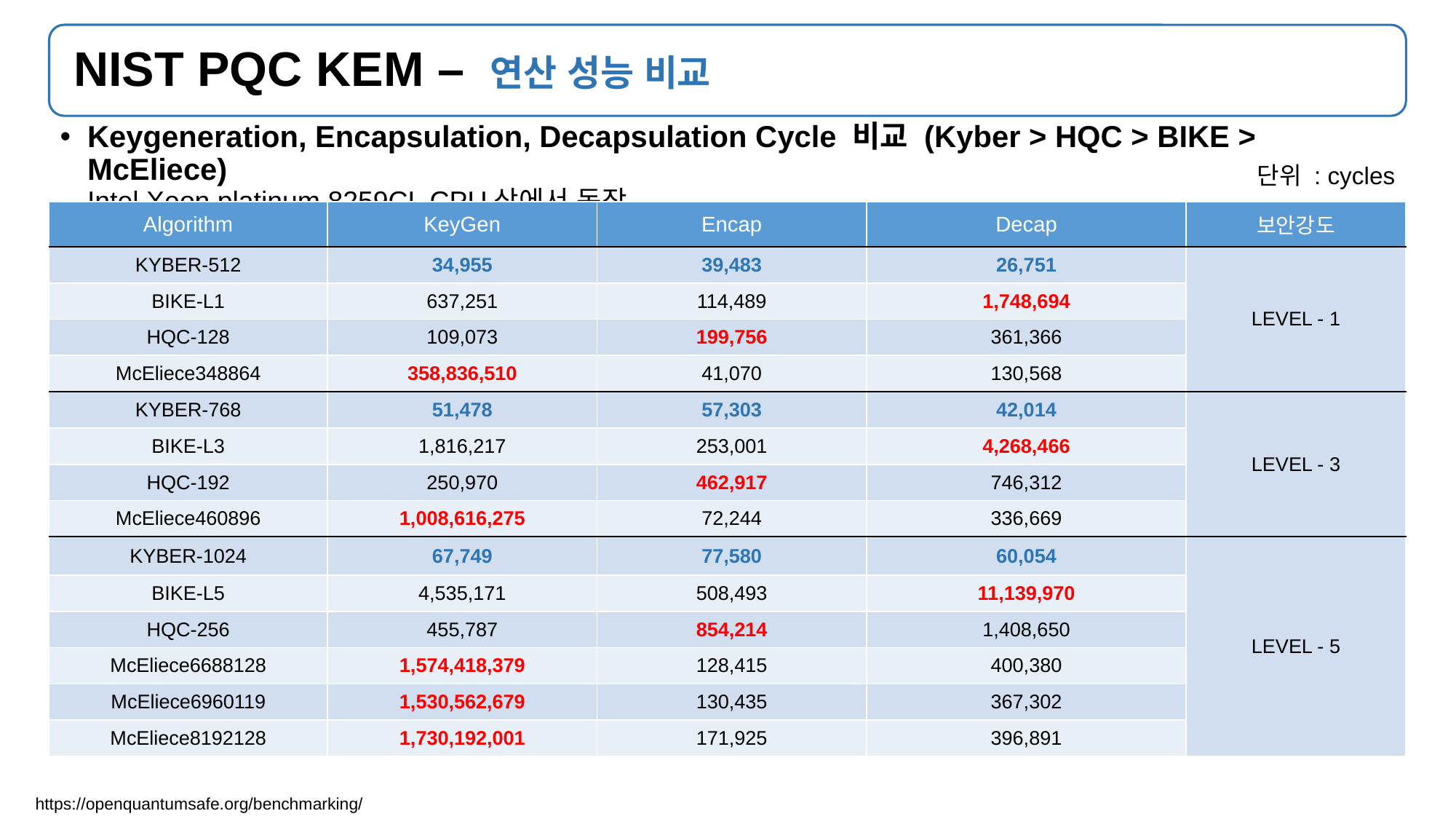

# NIST PQC KEM – 연산 성능 비교
Keygeneration, Encapsulation, Decapsulation Cycle 비교 (Kyber > HQC > BIKE > McEliece)
Intel Xeon platinum 8259CL CPU상에서 동작
단위 : cycles
| Algorithm | KeyGen | Encap | Decap | 보안강도 |
| --- | --- | --- | --- | --- |
| KYBER-512 | 34,955 | 39,483 | 26,751 | LEVEL - 1 |
| BIKE-L1 | 637,251 | 114,489 | 1,748,694 |  |
| HQC-128 | 109,073 | 199,756 | 361,366 |  |
| McEliece348864 | 358,836,510 | 41,070 | 130,568 |  |
| KYBER-768 | 51,478 | 57,303 | 42,014 | LEVEL - 3 |
| BIKE-L3 | 1,816,217 | 253,001 | 4,268,466 |  |
| HQC-192 | 250,970 | 462,917 | 746,312 |  |
| McEliece460896 | 1,008,616,275 | 72,244 | 336,669 |  |
| KYBER-1024 | 67,749 | 77,580 | 60,054 | LEVEL - 5 |
| BIKE-L5 | 4,535,171 | 508,493 | 11,139,970 |  |
| HQC-256 | 455,787 | 854,214 | 1,408,650 |  |
| McEliece6688128 | 1,574,418,379 | 128,415 | 400,380 |  |
| McEliece6960119 | 1,530,562,679 | 130,435 | 367,302 |  |
| McEliece8192128 | 1,730,192,001 | 171,925 | 396,891 |  |
https://openquantumsafe.org/benchmarking/